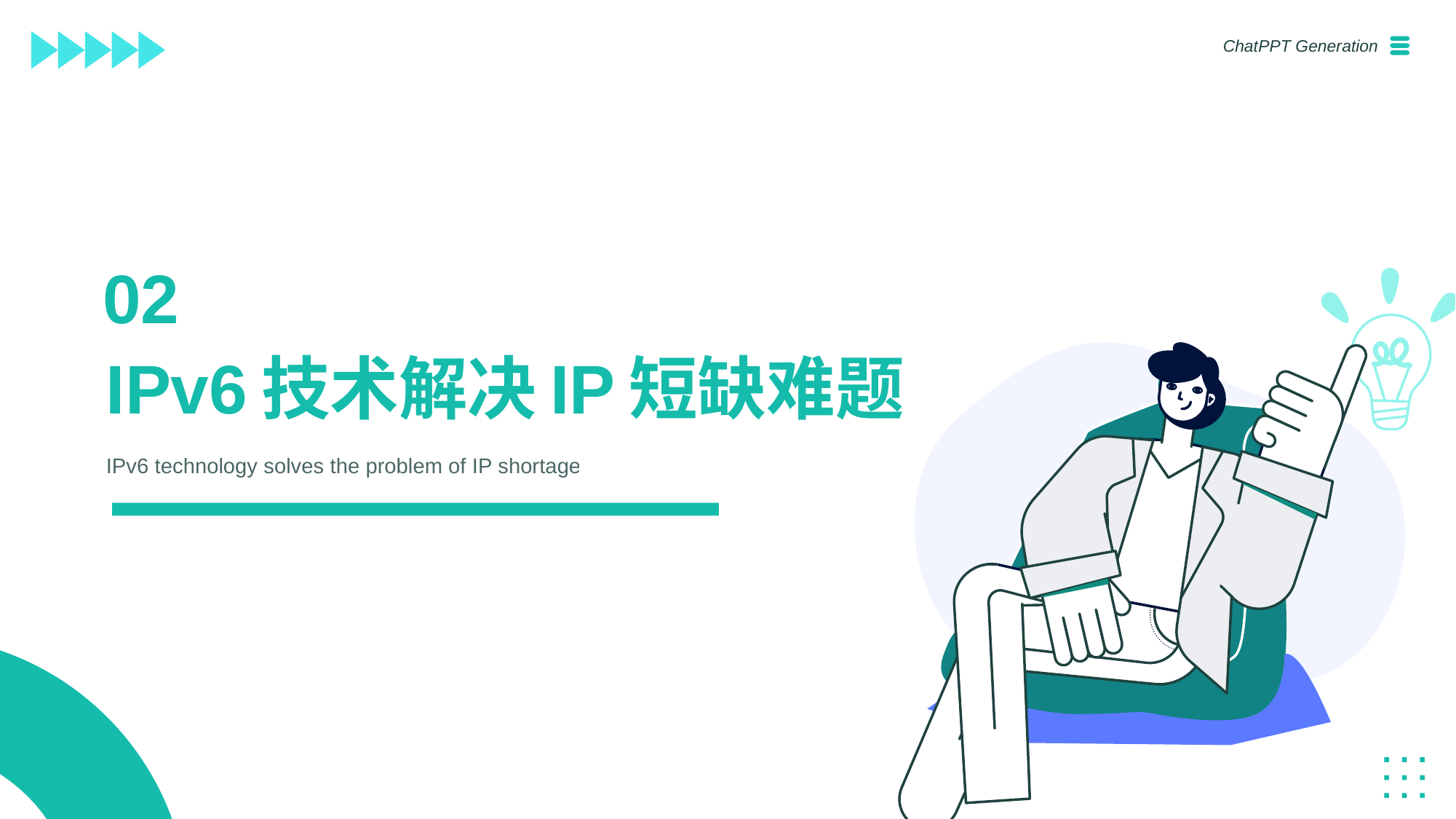

ChatPPT Generation

02

IPv6技术解决IP短缺难题
IPv6 technology solves the problem of IP shortage